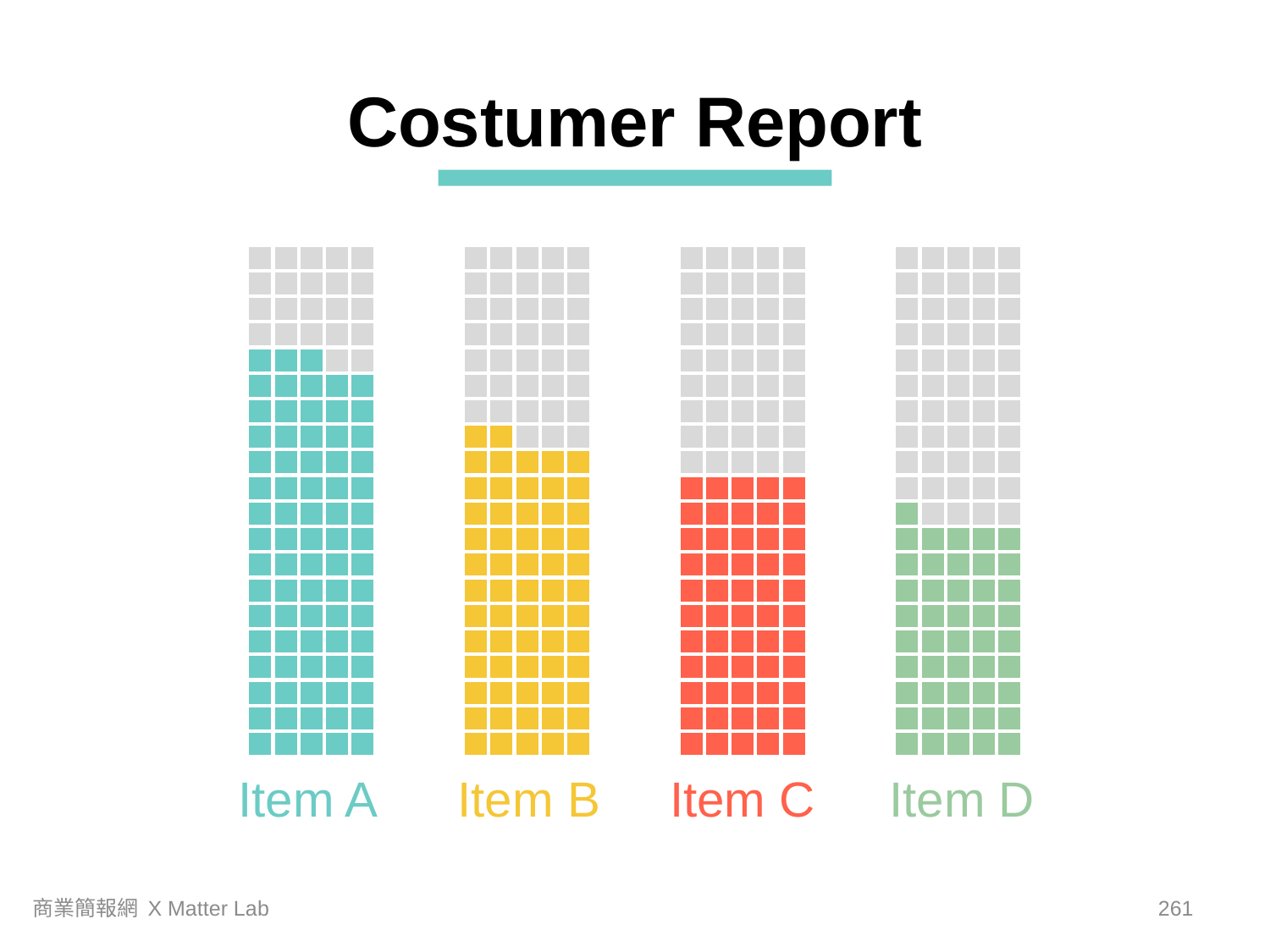

Costumer Report

Item A
Item B
Item C
Item D
商業簡報網 X Matter Lab
261